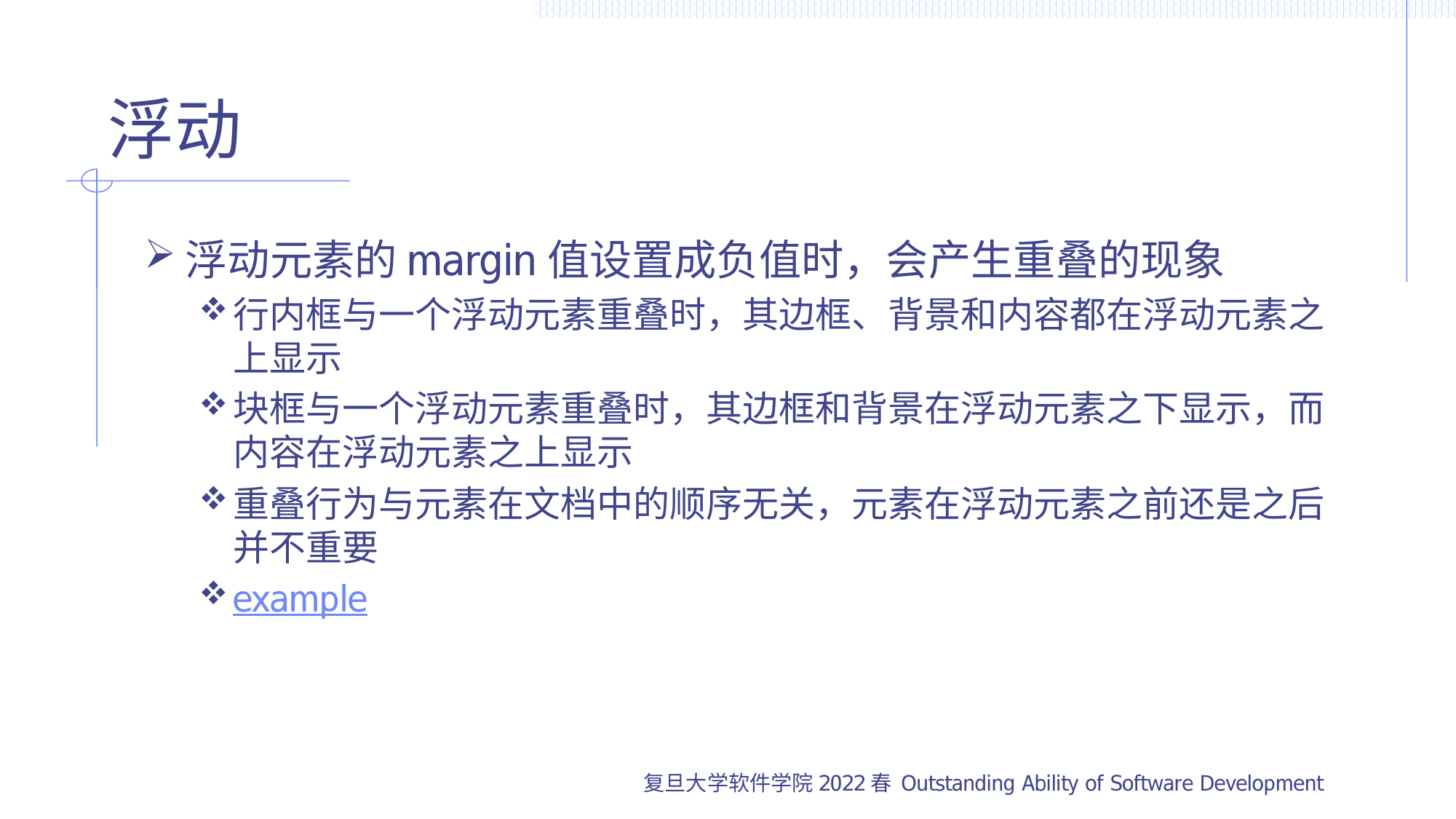

# 浮动
浮动元素的margin值设置成负值时，会产生重叠的现象
行内框与一个浮动元素重叠时，其边框、背景和内容都在浮动元素之上显示
块框与一个浮动元素重叠时，其边框和背景在浮动元素之下显示，而内容在浮动元素之上显示
重叠行为与元素在文档中的顺序无关，元素在浮动元素之前还是之后并不重要
example